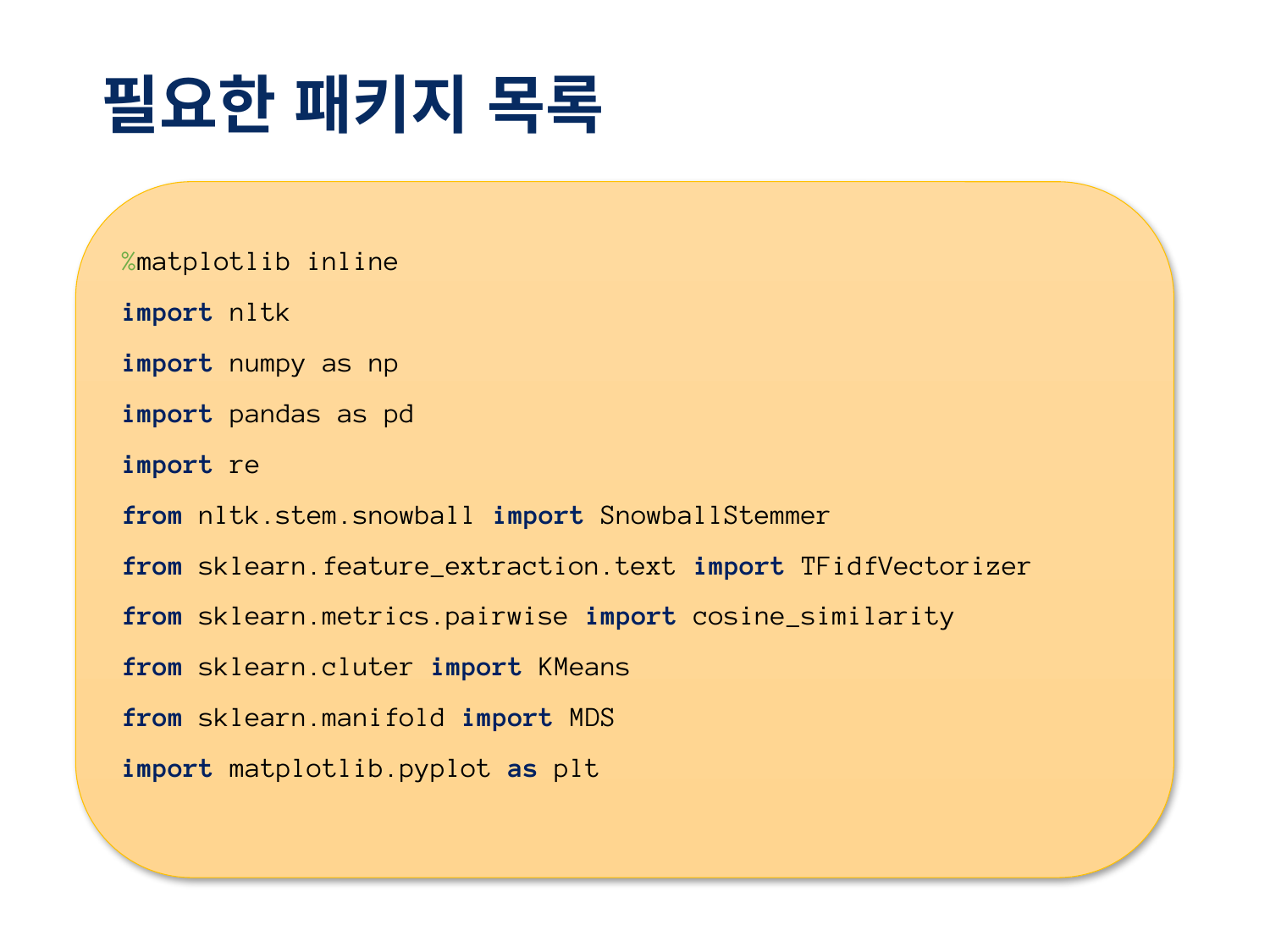

필요한 패키지 목록
%matplotlib inline
import nltk
import numpy as np
import pandas as pd
import re
from nltk.stem.snowball import SnowballStemmer
from sklearn.feature_extraction.text import TFidfVectorizer
from sklearn.metrics.pairwise import cosine_similarity
from sklearn.cluter import KMeans
from sklearn.manifold import MDS
import matplotlib.pyplot as plt